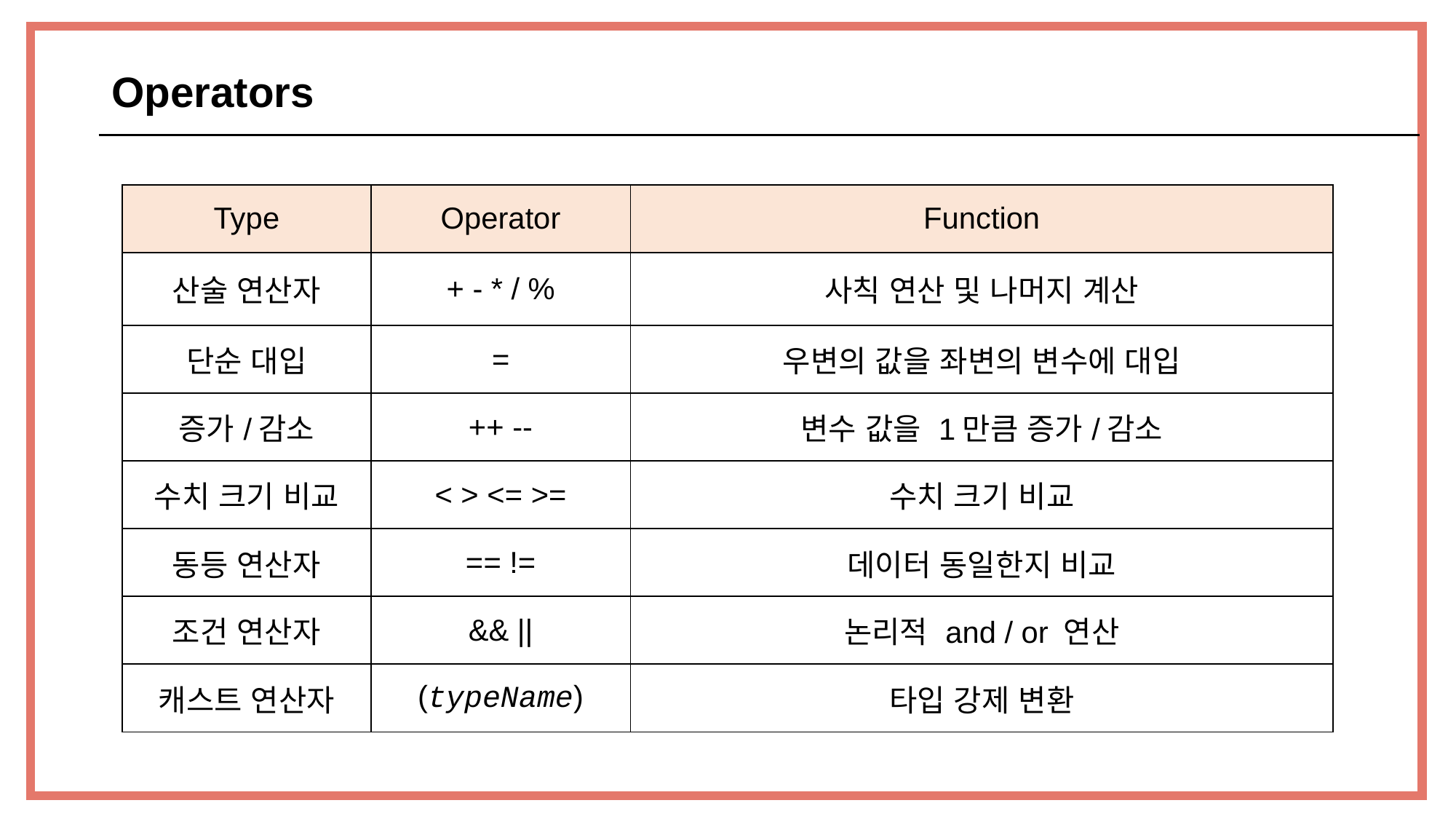

Operators
| Type | Operator | Function |
| --- | --- | --- |
| 산술 연산자 | + - \* / % | 사칙 연산 및 나머지 계산 |
| 단순 대입 | = | 우변의 값을 좌변의 변수에 대입 |
| 증가/감소 | ++ -- | 변수 값을 1만큼 증가/감소 |
| 수치 크기 비교 | < > <= >= | 수치 크기 비교 |
| 동등 연산자 | == != | 데이터 동일한지 비교 |
| 조건 연산자 | && || | 논리적 and / or 연산 |
| 캐스트 연산자 | (typeName) | 타입 강제 변환 |
52